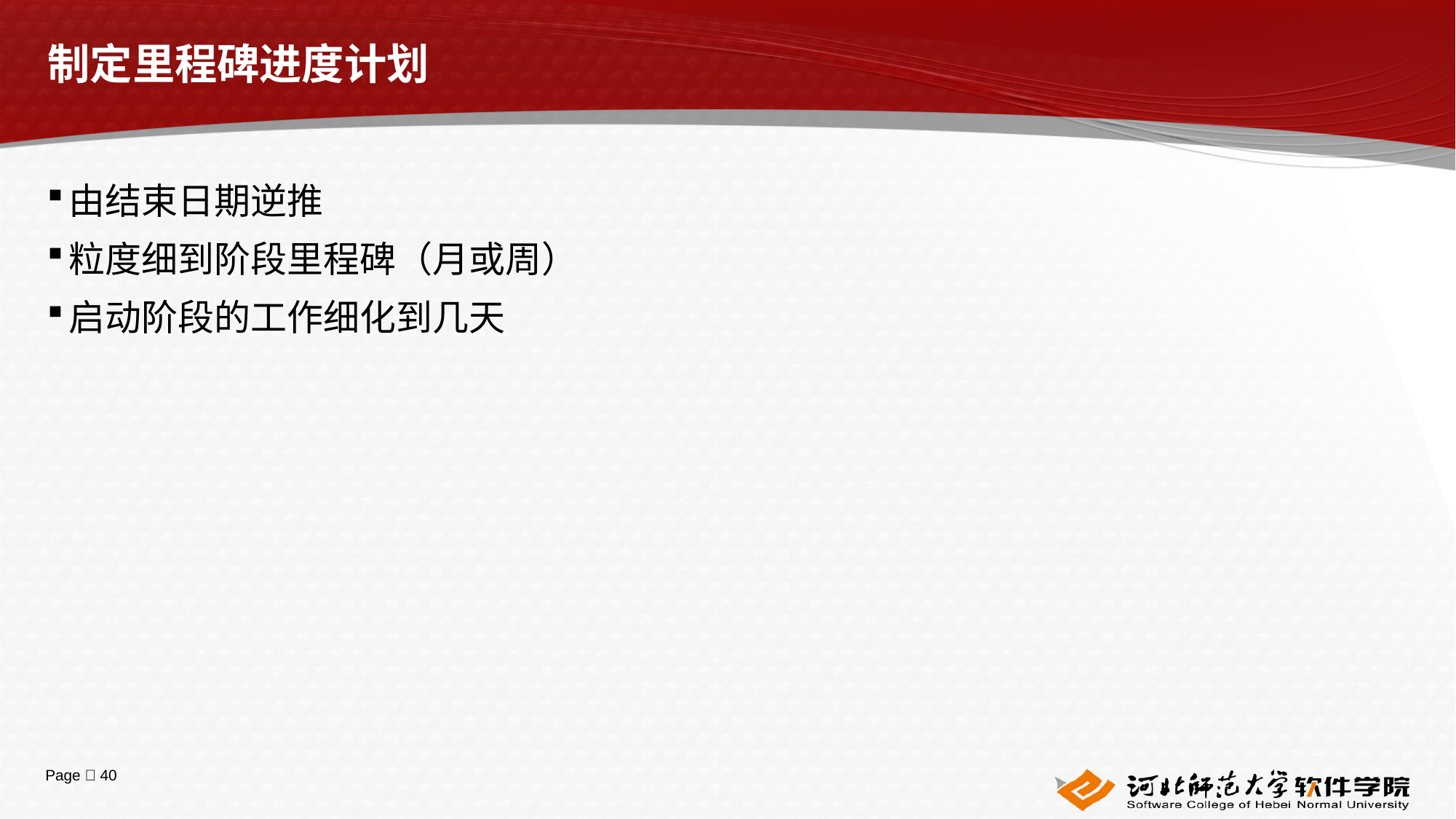

# 制定里程碑进度计划
由结束日期逆推
粒度细到阶段里程碑（月或周）
启动阶段的工作细化到几天